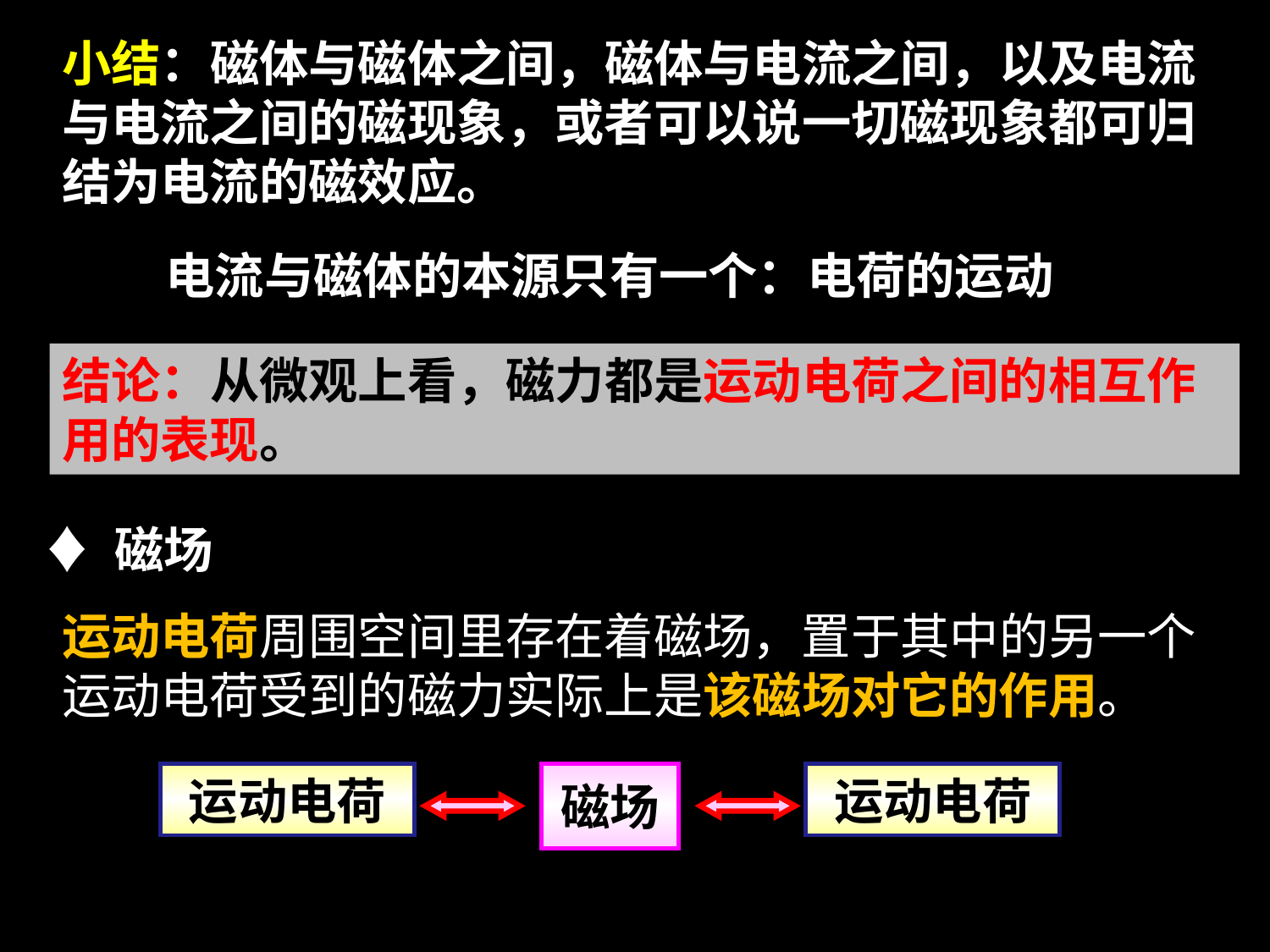

小结：磁体与磁体之间，磁体与电流之间，以及电流与电流之间的磁现象，或者可以说一切磁现象都可归结为电流的磁效应。
电流与磁体的本源只有一个：电荷的运动
结论：从微观上看，磁力都是运动电荷之间的相互作用的表现。
♦ 磁场
运动电荷周围空间里存在着磁场，置于其中的另一个运动电荷受到的磁力实际上是该磁场对它的作用。
运动电荷
运动电荷

磁场